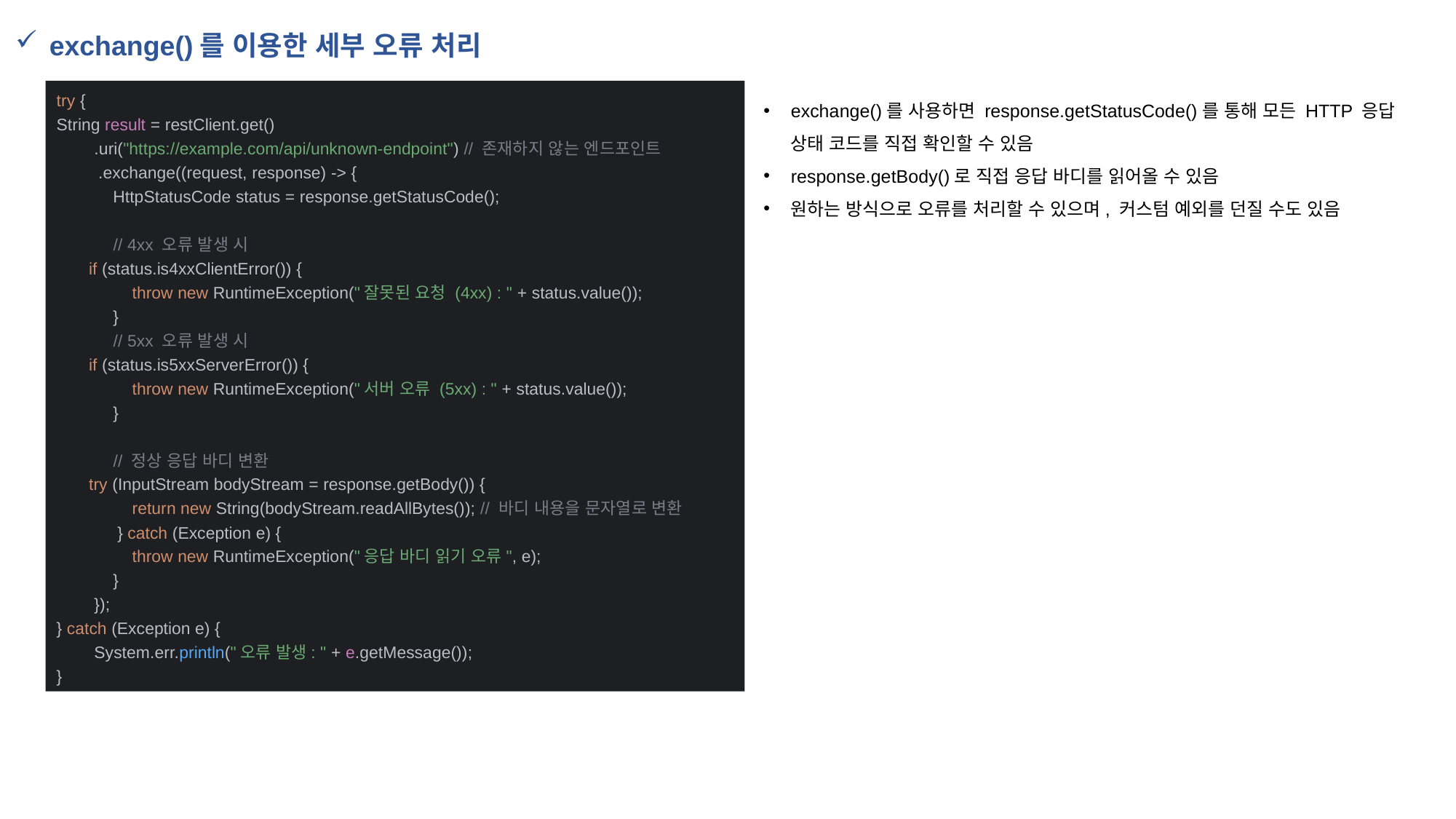

exchange()를 이용한 세부 오류 처리
try {
String result = restClient.get()
        .uri("https://example.com/api/unknown-endpoint") // 존재하지 않는 엔드포인트
        .exchange((request, response) -> {
            HttpStatusCode status = response.getStatusCode();
            // 4xx 오류 발생 시
      if (status.is4xxClientError()) {
                throw new RuntimeException("잘못된 요청 (4xx) : " + status.value());
            }
            // 5xx 오류 발생 시
      if (status.is5xxServerError()) {
                throw new RuntimeException("서버 오류 (5xx) : " + status.value());
            }
            // 정상 응답 바디 변환
      try (InputStream bodyStream = response.getBody()) {
                return new String(bodyStream.readAllBytes()); // 바디 내용을 문자열로 변환
            } catch (Exception e) {
                throw new RuntimeException("응답 바디 읽기 오류", e);
            }
        });
} catch (Exception e) {
        System.err.println("오류 발생: " + e.getMessage());
}
exchange()를 사용하면 response.getStatusCode()를 통해 모든 HTTP 응답 상태 코드를 직접 확인할 수 있음
response.getBody()로 직접 응답 바디를 읽어올 수 있음
원하는 방식으로 오류를 처리할 수 있으며, 커스텀 예외를 던질 수도 있음